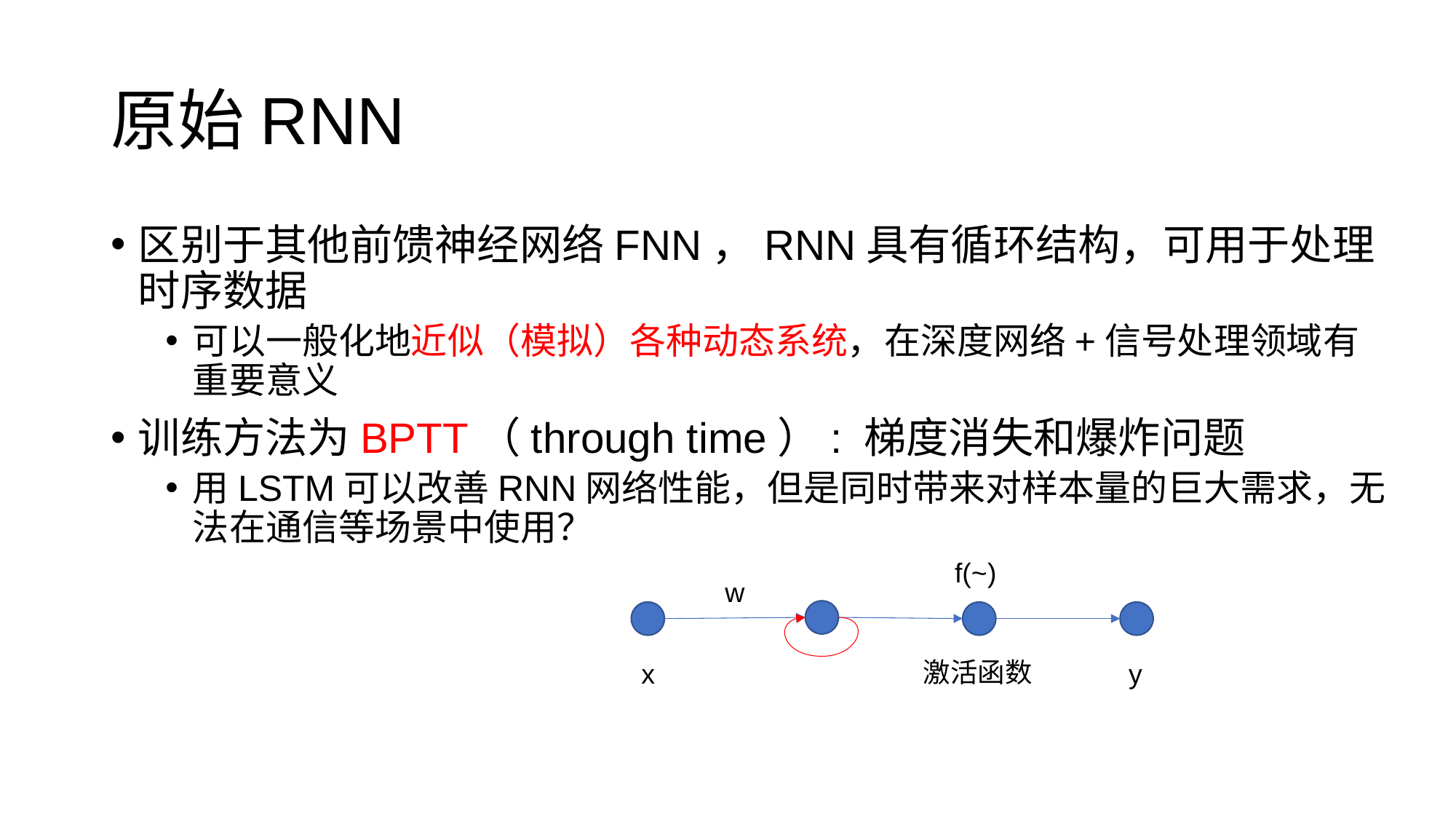

# 原始RNN
区别于其他前馈神经网络FNN，RNN具有循环结构，可用于处理时序数据
可以一般化地近似（模拟）各种动态系统，在深度网络+信号处理领域有重要意义
训练方法为BPTT（through time）: 梯度消失和爆炸问题
用LSTM可以改善RNN网络性能，但是同时带来对样本量的巨大需求，无法在通信等场景中使用？
f(~)
w

激活函数
x
y